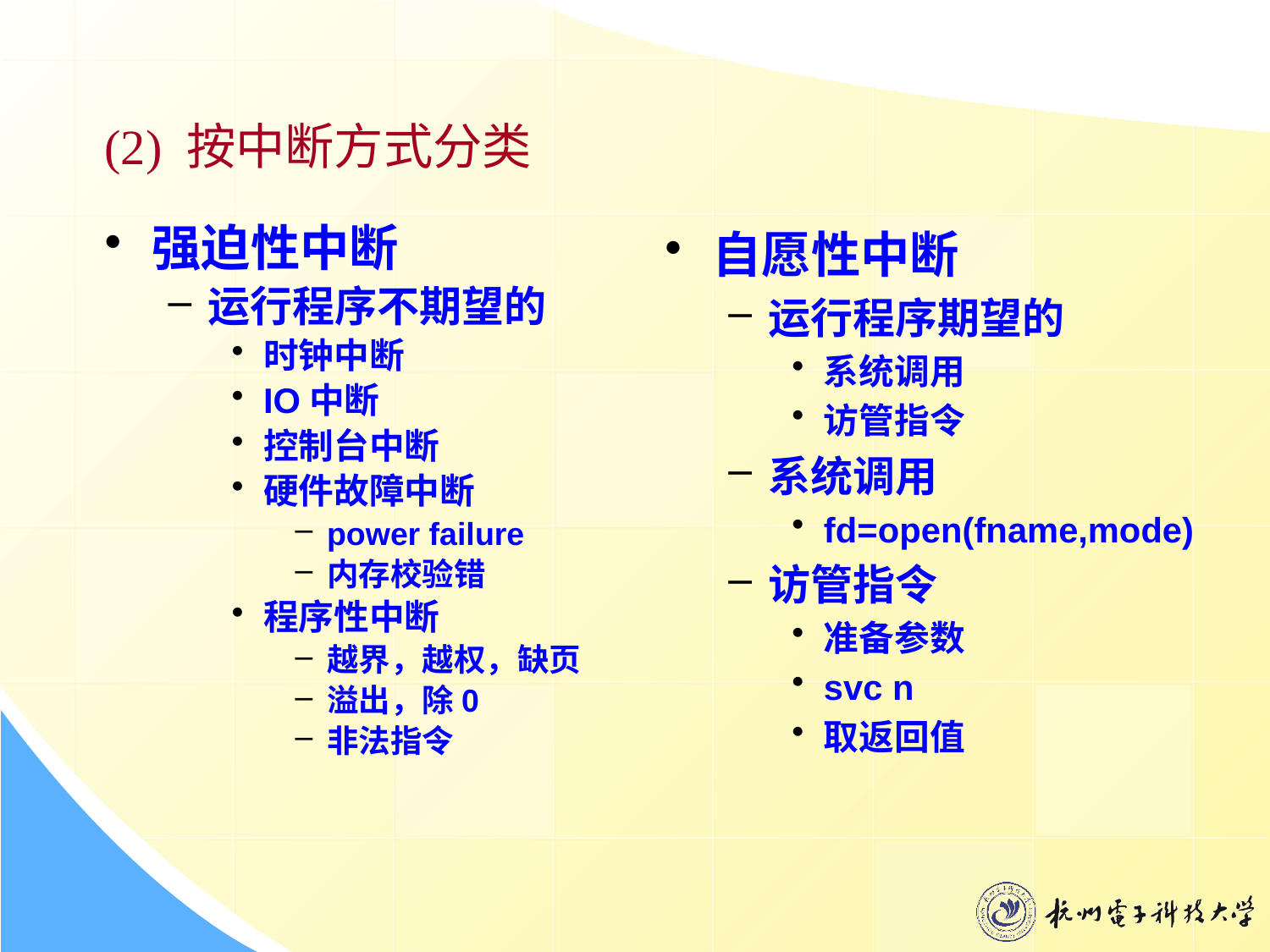

(2) 按中断方式分类
强迫性中断
运行程序不期望的
时钟中断
IO中断
控制台中断
硬件故障中断
power failure
内存校验错
程序性中断
越界，越权，缺页
溢出，除0
非法指令
自愿性中断
运行程序期望的
系统调用
访管指令
系统调用
fd=open(fname,mode)
访管指令
准备参数
svc n
取返回值